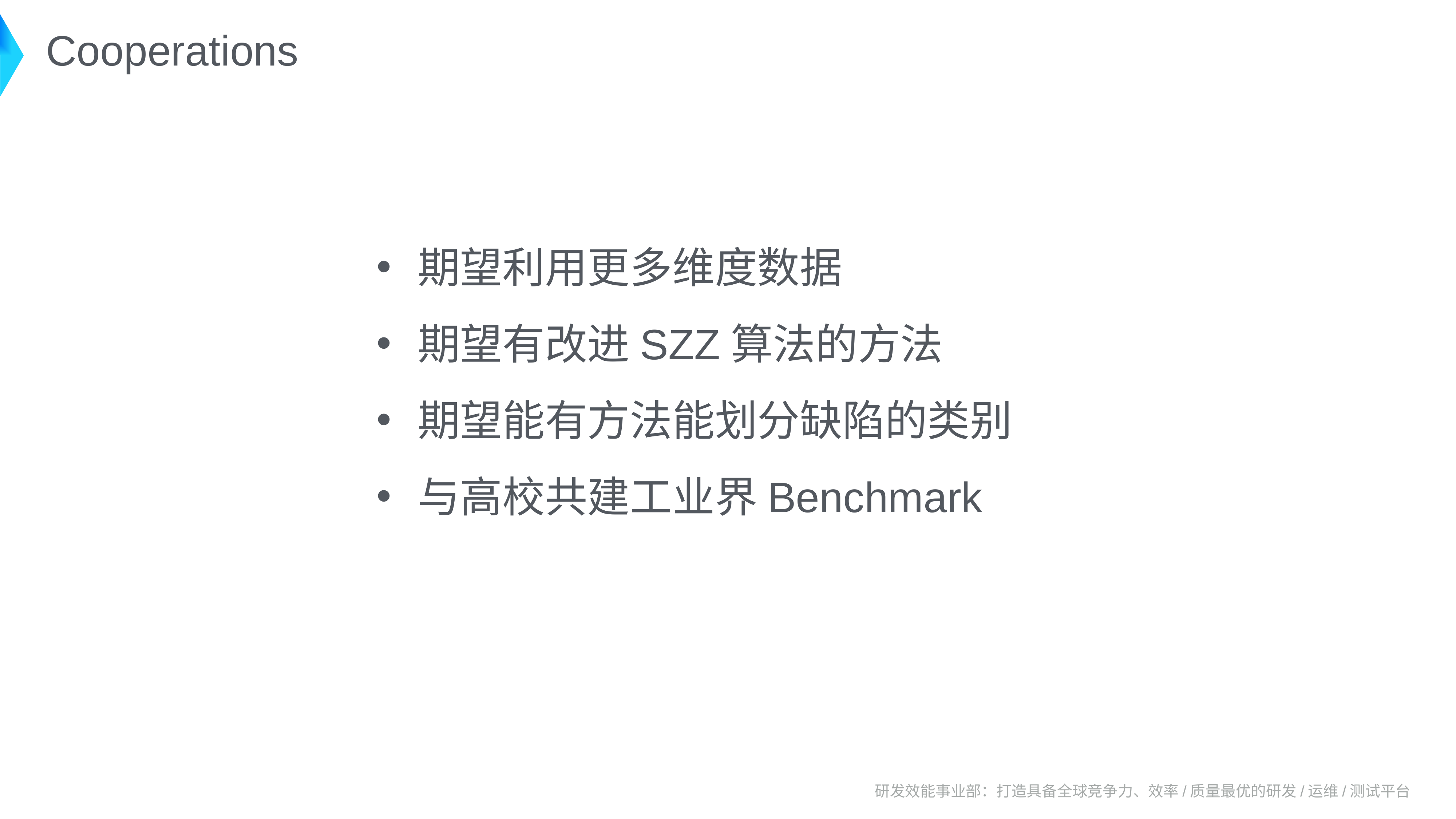

Cooperations

期望利用更多维度数据
期望有改进SZZ算法的方法
期望能有方法能划分缺陷的类别
与高校共建工业界Benchmark